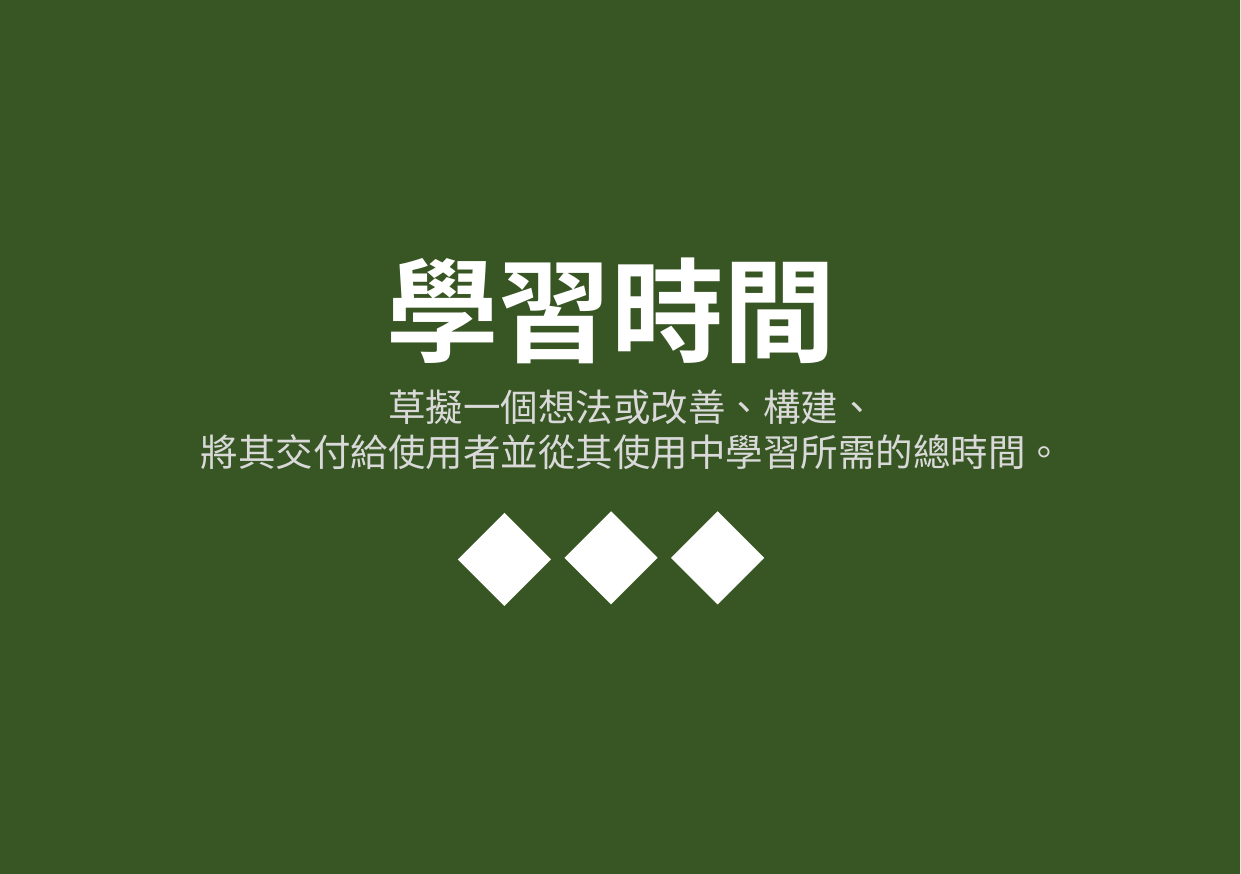

學習時間
草擬一個想法或改善、構建、
將其交付給使用者並從其使用中學習所需的總時間。